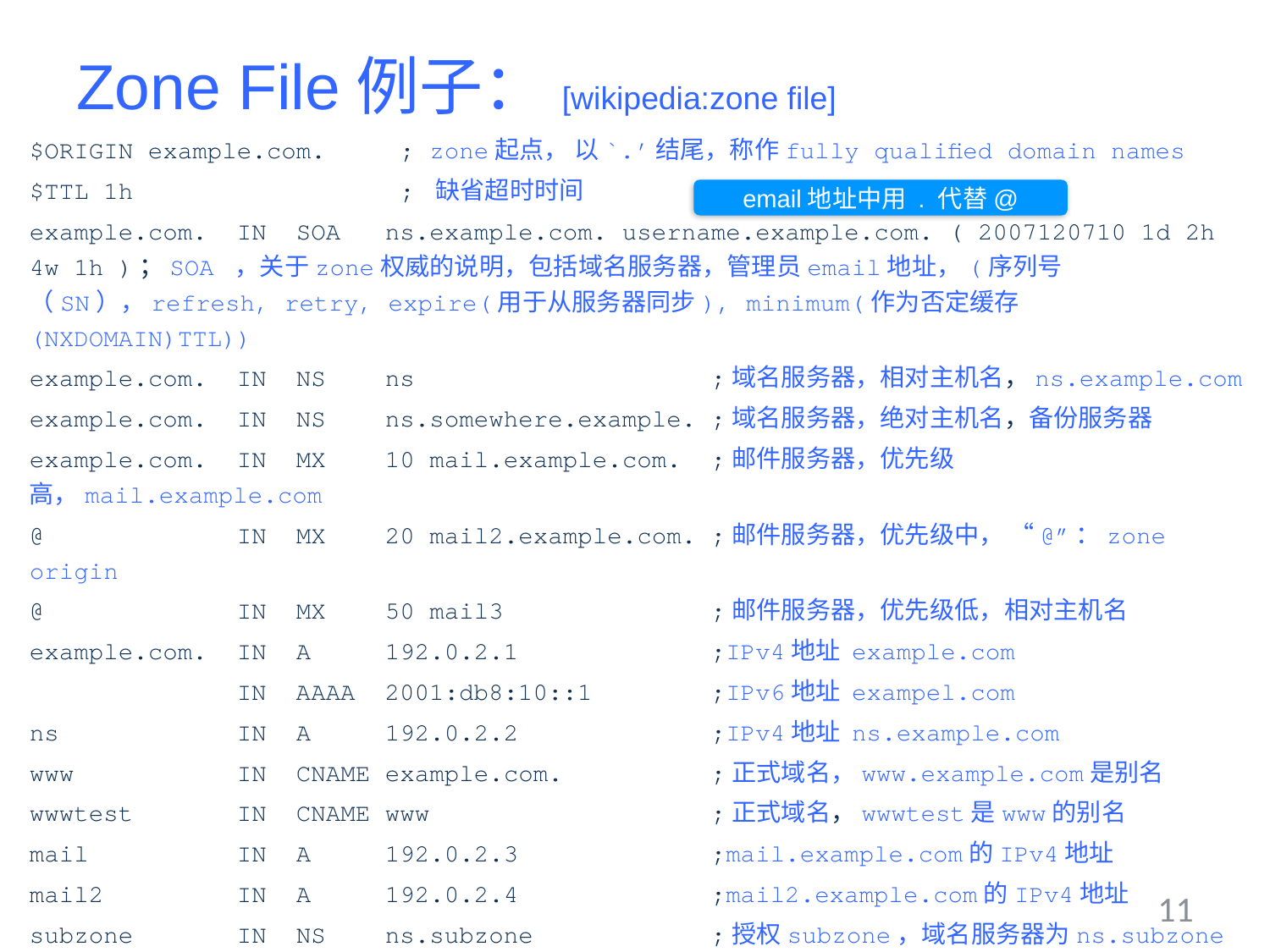

# Zone File例子：[wikipedia:zone file]
$ORIGIN example.com.     ; zone起点， 以`.’结尾，称作fully qualified domain names
$TTL 1h                  ; 缺省超时时间
example.com.  IN  SOA   ns.example.com. username.example.com. ( 2007120710 1d 2h 4w 1h )；SOA ，关于zone权威的说明，包括域名服务器，管理员email地址，(序列号（SN），refresh, retry, expire(用于从服务器同步), minimum(作为否定缓存(NXDOMAIN)TTL))
example.com.  IN  NS    ns                    ;域名服务器，相对主机名，ns.example.com
example.com.  IN  NS    ns.somewhere.example. ;域名服务器，绝对主机名，备份服务器
example.com.  IN  MX    10 mail.example.com.  ;邮件服务器，优先级高，mail.example.com
@             IN  MX    20 mail2.example.com. ;邮件服务器，优先级中， “@”：zone origin
@             IN  MX    50 mail3              ;邮件服务器，优先级低，相对主机名
example.com.  IN  A     192.0.2.1             ;IPv4地址 example.com
              IN  AAAA  2001:db8:10::1        ;IPv6地址 exampel.com
ns            IN  A     192.0.2.2             ;IPv4地址 ns.example.com
www           IN  CNAME example.com.          ;正式域名，www.example.com是别名
wwwtest       IN  CNAME www                   ;正式域名，wwwtest是www的别名
mail          IN  A     192.0.2.3             ;mail.example.com的IPv4地址
mail2         IN  A     192.0.2.4             ;mail2.example.com的IPv4地址
subzone       IN  NS    ns.subzone            ;授权subzone，域名服务器为ns.subzone
ns.subzone    IN  A     192.0.3.1             ;胶水记录，ns.subzone的IP地址
email地址中用 . 代替@
11